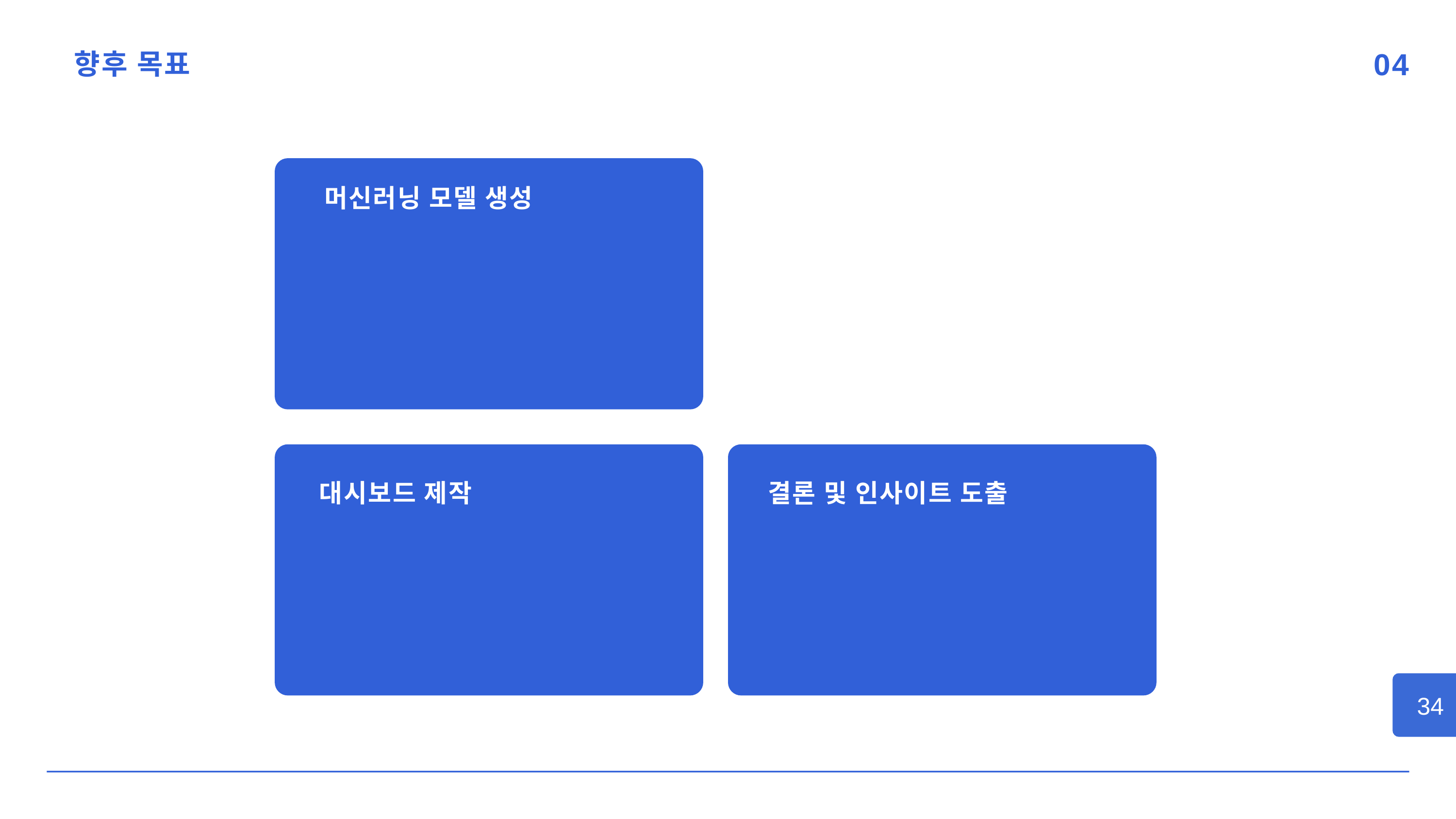

향후 목표
04

머신러닝 모델 생성

대시보드 제작

결론 및 인사이트 도출
34